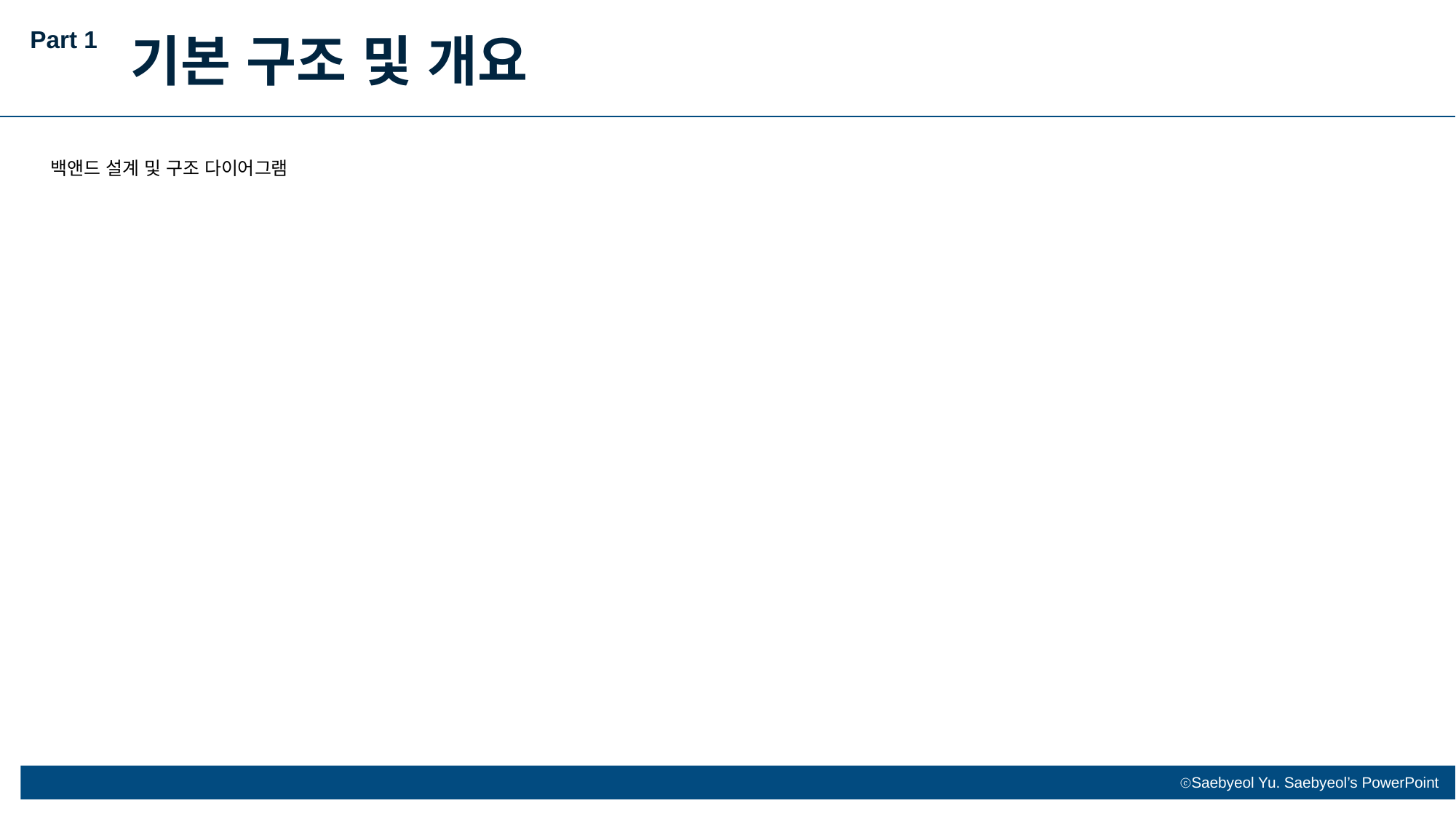

Part 1
기본 구조 및 개요
백앤드 설계 및 구조 다이어그램